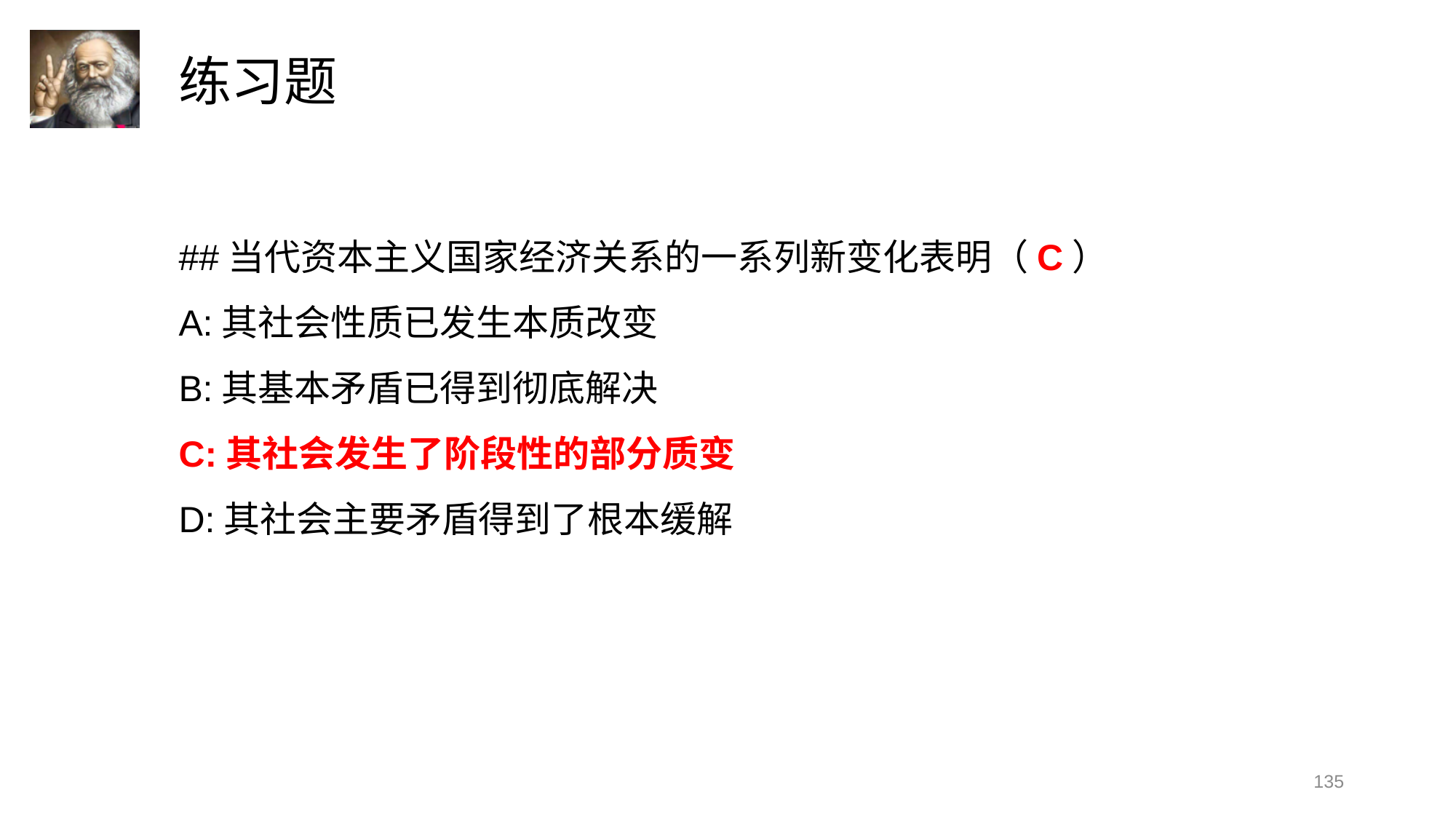

##当代资本主义国家经济关系的一系列新变化表明（C）
A:其社会性质已发生本质改变
B:其基本矛盾已得到彻底解决
C:其社会发生了阶段性的部分质变
D:其社会主要矛盾得到了根本缓解
135